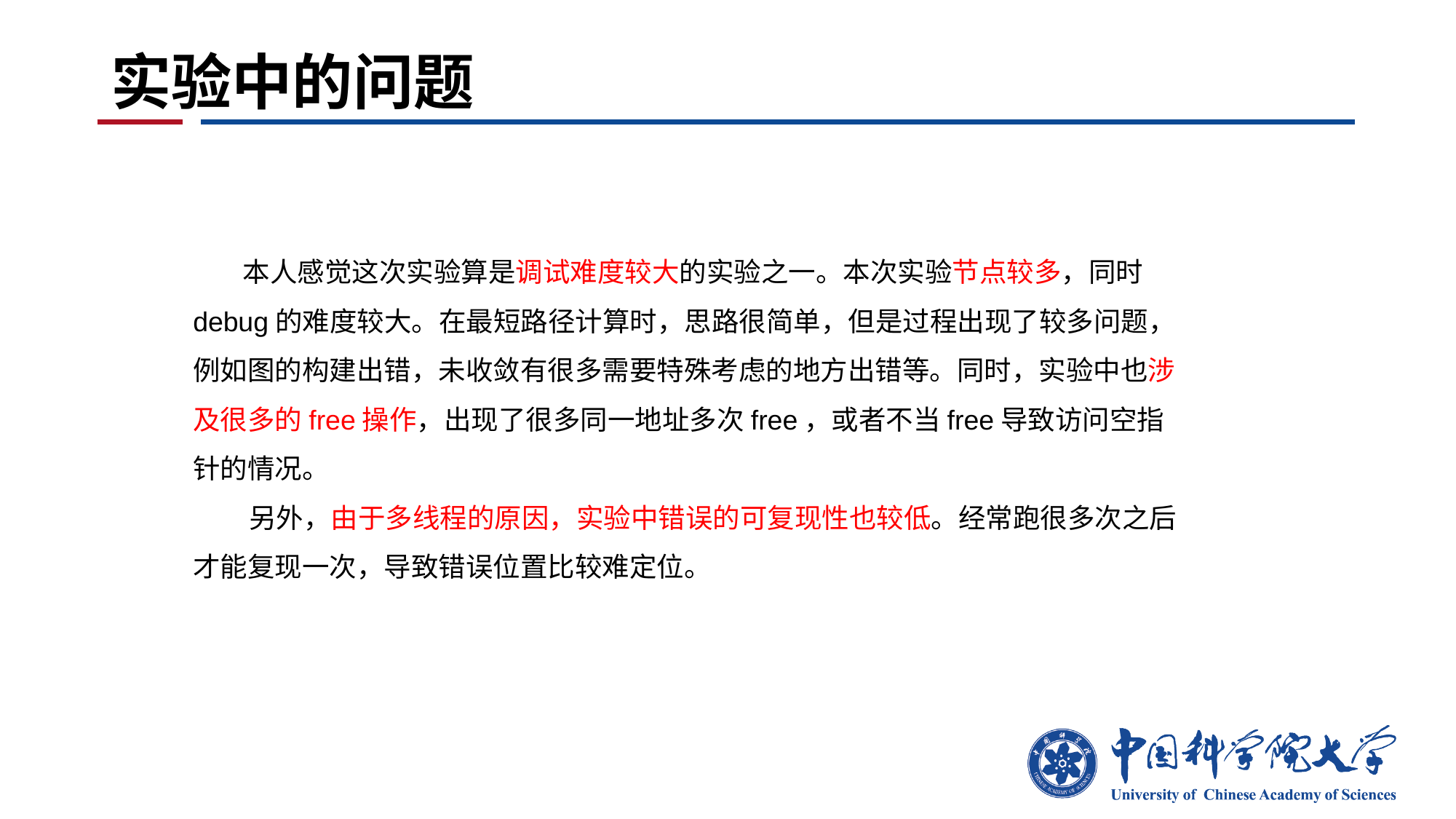

# 实验中的问题

       本人感觉这次实验算是调试难度较大的实验之一。本次实验节点较多，同时debug的难度较大。在最短路径计算时，思路很简单，但是过程出现了较多问题，例如图的构建出错，未收敛有很多需要特殊考虑的地方出错等。同时，实验中也涉及很多的free操作，出现了很多同一地址多次free，或者不当free导致访问空指针的情况。
        另外，由于多线程的原因，实验中错误的可复现性也较低。经常跑很多次之后才能复现一次，导致错误位置比较难定位。